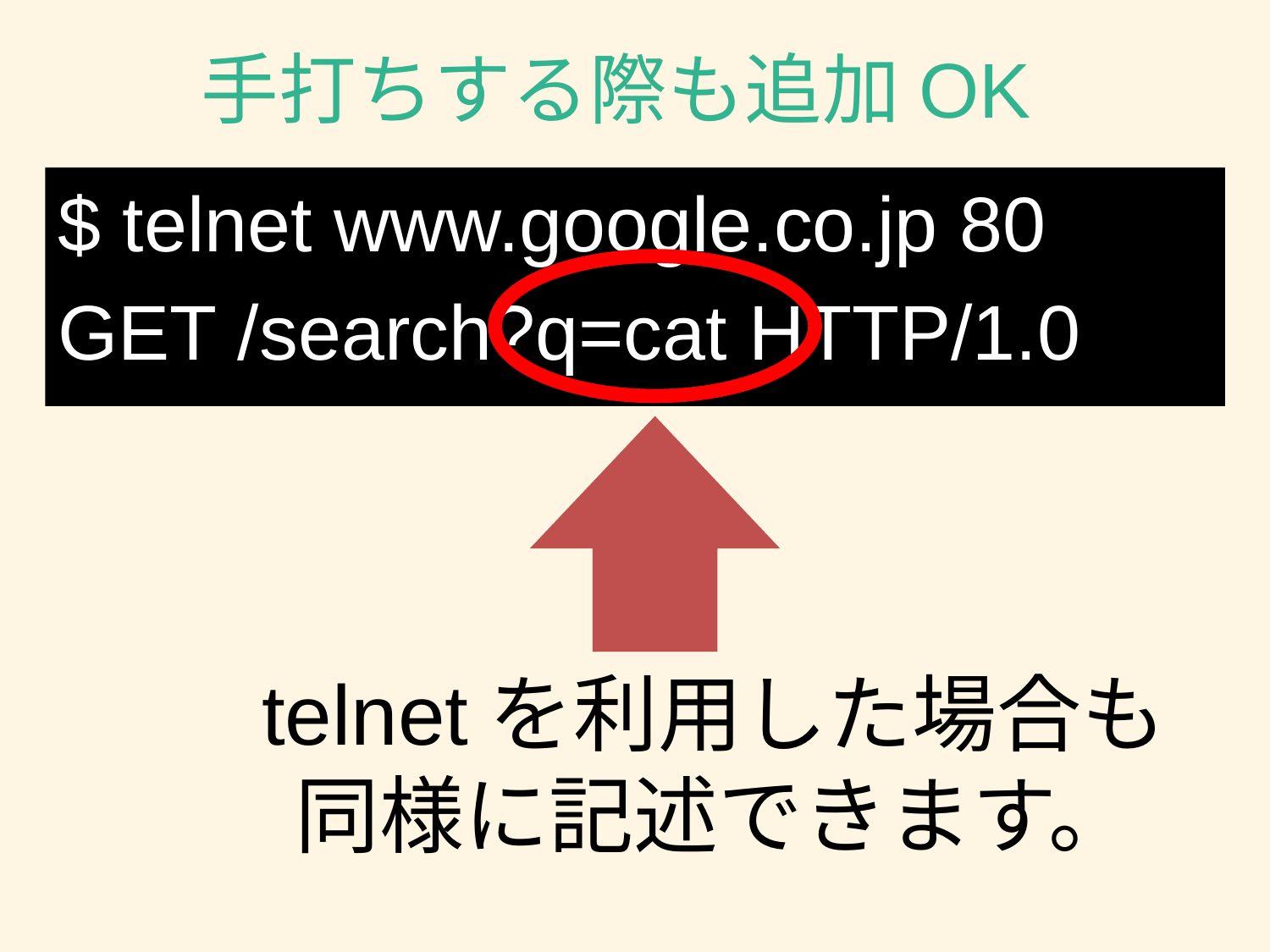

手打ちする際も追加OK
$ telnet www.google.co.jp 80
GET /search?q=cat HTTP/1.0

telnetを利用した場合も
同様に記述できます。